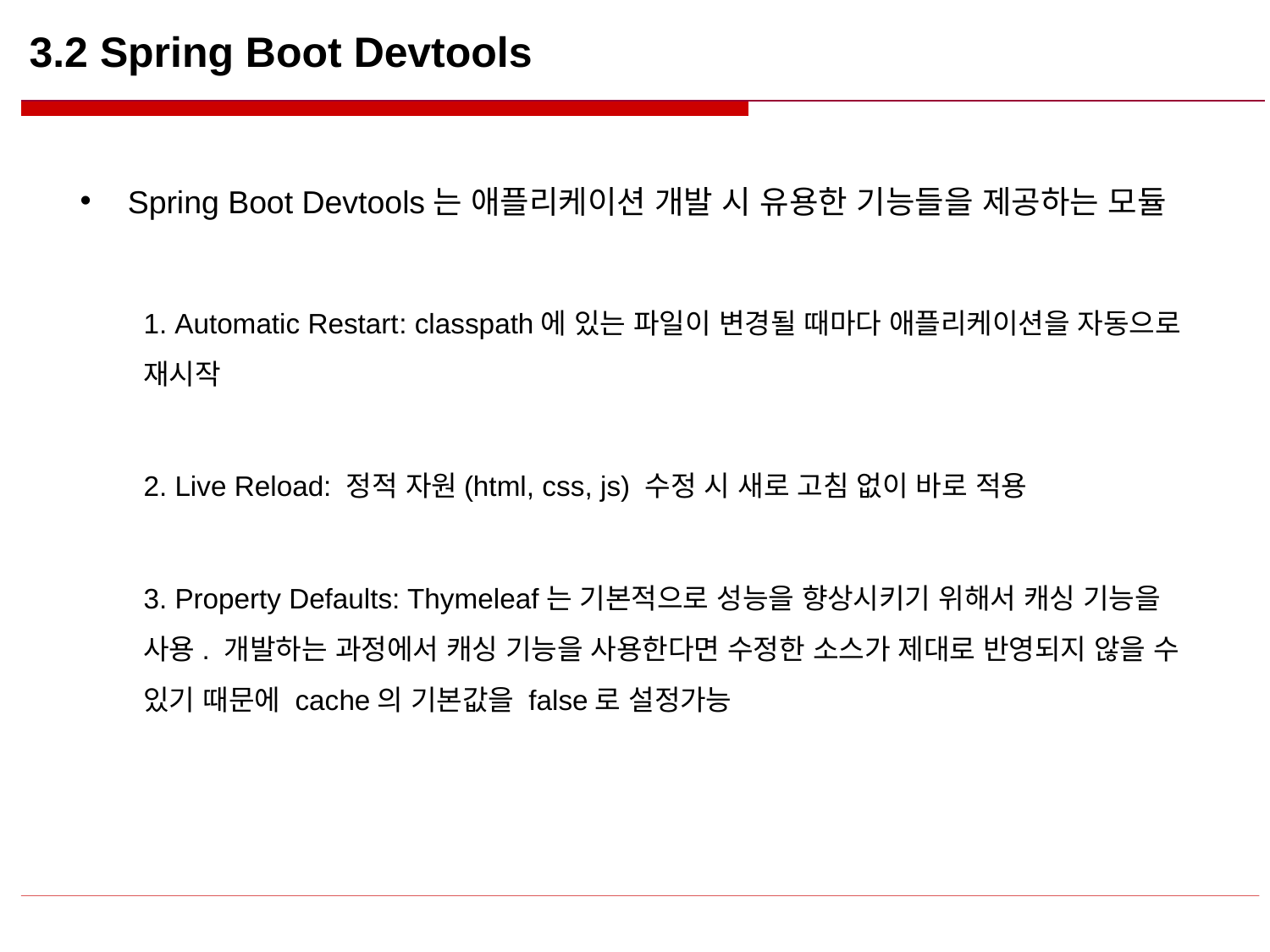

# 3.2 Spring Boot Devtools
Spring Boot Devtools는 애플리케이션 개발 시 유용한 기능들을 제공하는 모듈

1. Automatic Restart: classpath에 있는 파일이 변경될 때마다 애플리케이션을 자동으로 재시작

2. Live Reload: 정적 자원(html, css, js) 수정 시 새로 고침 없이 바로 적용

3. Property Defaults: Thymeleaf는 기본적으로 성능을 향상시키기 위해서 캐싱 기능을 사용. 개발하는 과정에서 캐싱 기능을 사용한다면 수정한 소스가 제대로 반영되지 않을 수 있기 때문에 cache의 기본값을 false로 설정가능